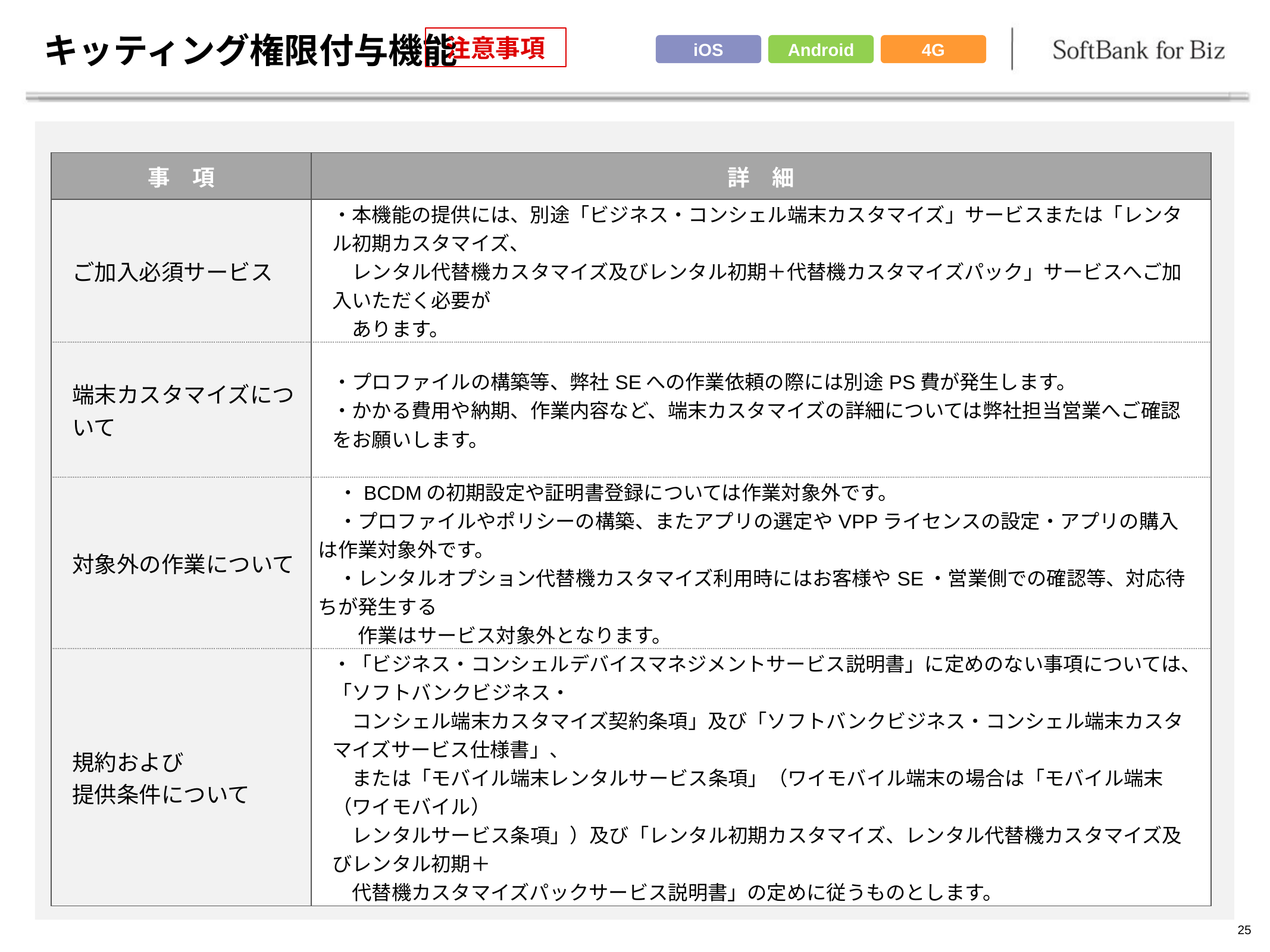

# キッティング権限付与機能
注意事項
iOS
Android
4G
| 事　項 | 詳　細 |
| --- | --- |
| ご加入必須サービス | ・本機能の提供には、別途「ビジネス・コンシェル端末カスタマイズ」サービスまたは「レンタル初期カスタマイズ、 　レンタル代替機カスタマイズ及びレンタル初期＋代替機カスタマイズパック」サービスへご加入いただく必要が　　　　 　あります。 |
| 端末カスタマイズについて | ・プロファイルの構築等、弊社SEへの作業依頼の際には別途PS費が発生します。 ・かかる費用や納期、作業内容など、端末カスタマイズの詳細については弊社担当営業へご確認をお願いします。 |
| 対象外の作業について | ・BCDMの初期設定や証明書登録については作業対象外です。 　・プロファイルやポリシーの構築、またアプリの選定やVPPライセンスの設定・アプリの購入は作業対象外です。 　・レンタルオプション代替機カスタマイズ利用時にはお客様やSE・営業側での確認等、対応待ちが発生する 　　作業はサービス対象外となります。 |
| 規約および 提供条件について | ・「ビジネス・コンシェルデバイスマネジメントサービス説明書」に定めのない事項については、「ソフトバンクビジネス・ 　コンシェル端末カスタマイズ契約条項」及び「ソフトバンクビジネス・コンシェル端末カスタマイズサービス仕様書」、 　または「モバイル端末レンタルサービス条項」（ワイモバイル端末の場合は「モバイル端末（ワイモバイル） 　レンタルサービス条項」）及び「レンタル初期カスタマイズ、レンタル代替機カスタマイズ及びレンタル初期＋ 　代替機カスタマイズパックサービス説明書」の定めに従うものとします。 |
25